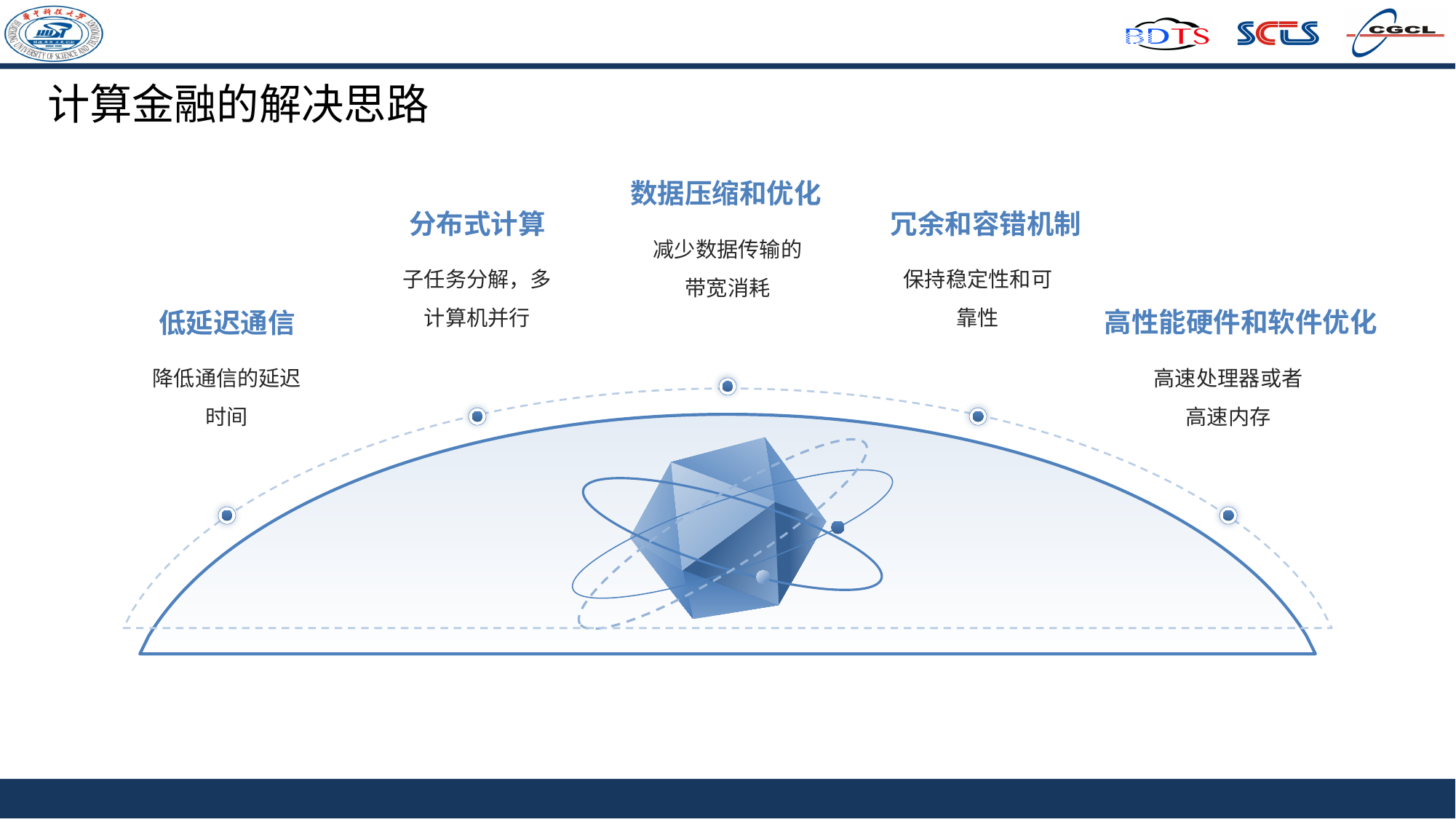

# 计算金融的解决思路

数据压缩和优化
分布式计算
冗余和容错机制
减少数据传输的带宽消耗
子任务分解，多计算机并行
保持稳定性和可靠性
高性能硬件和软件优化
低延迟通信
降低通信的延迟时间
高速处理器或者高速内存

25